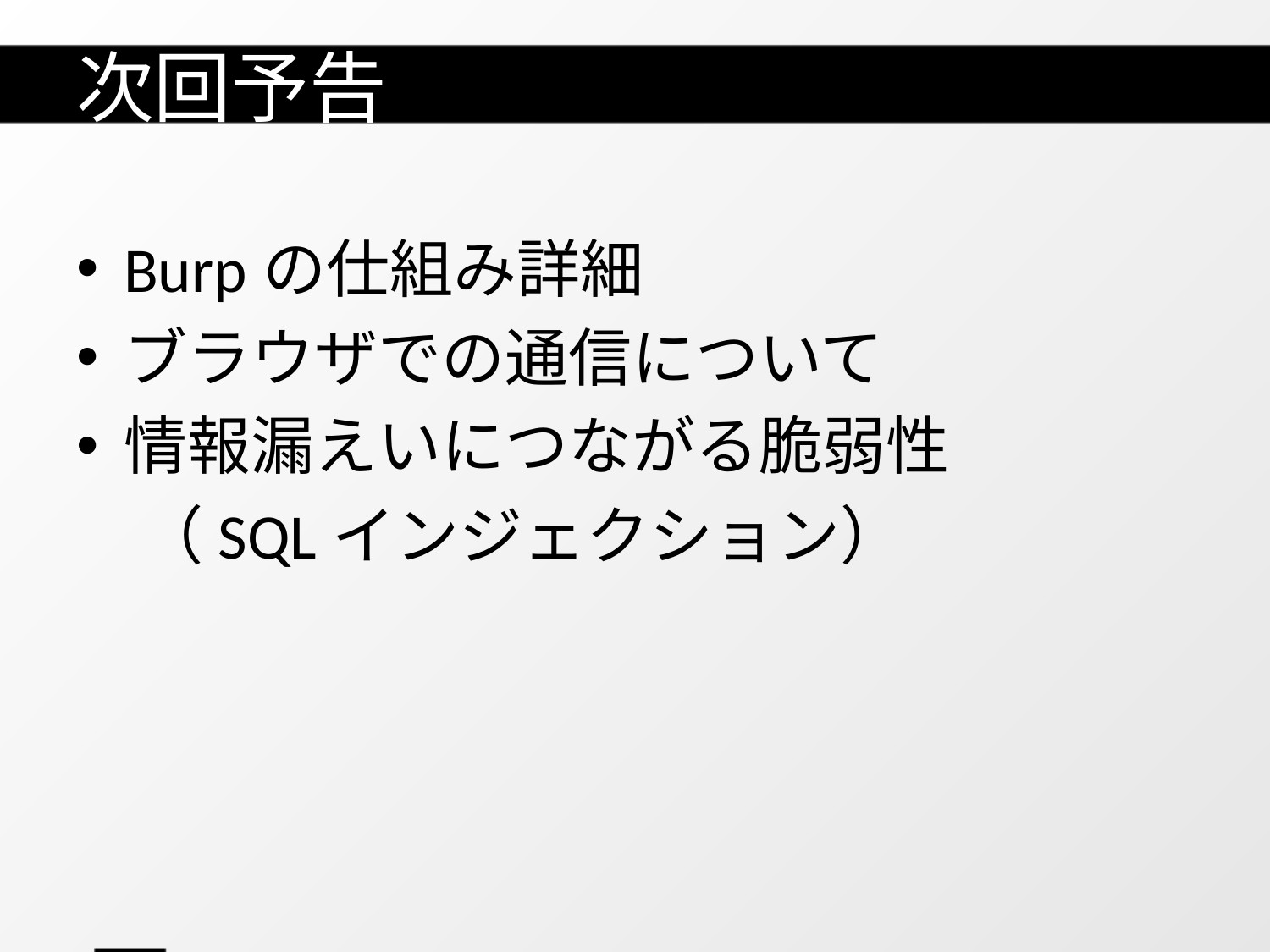

# 次回予告
Burpの仕組み詳細
ブラウザでの通信について
情報漏えいにつながる脆弱性
　（SQLインジェクション）